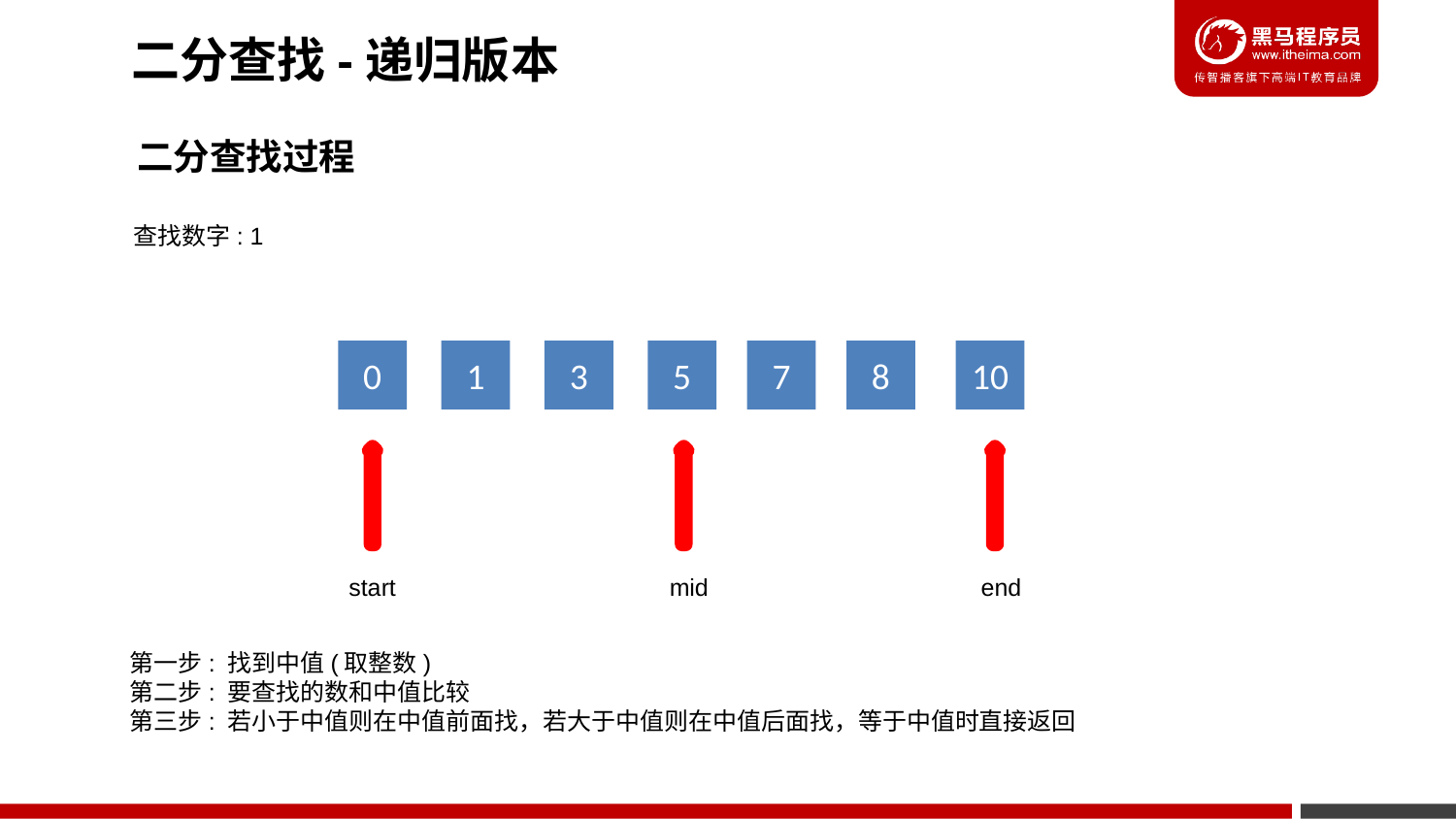

二分查找-递归版本
二分查找过程
查找数字: 1
0
1
3
5
7
8
10

mid
end
start
第一步: 找到中值(取整数)
第二步: 要查找的数和中值比较
第三步: 若小于中值则在中值前面找，若大于中值则在中值后面找，等于中值时直接返回